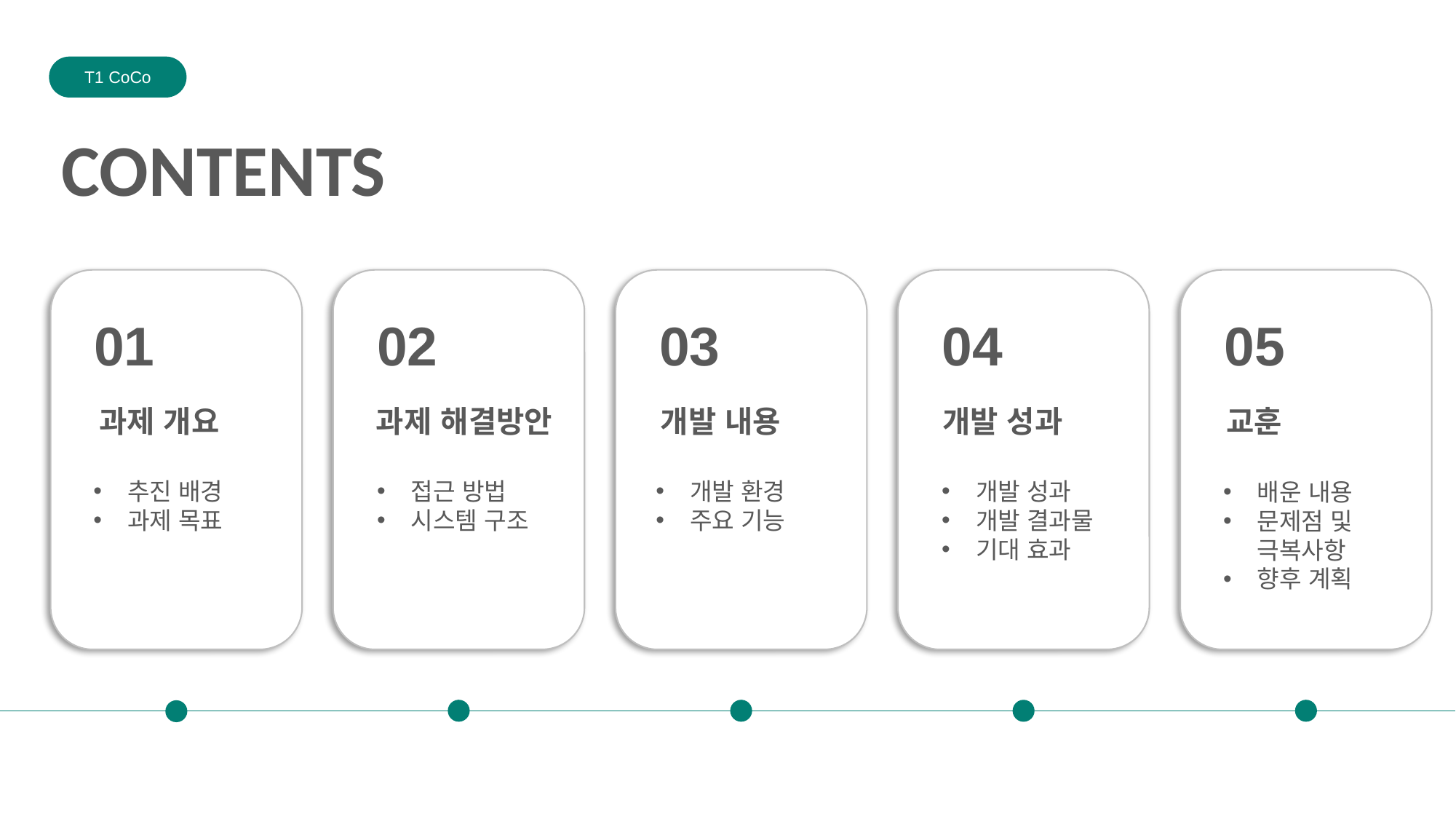

T1 CoCo
CONTENTS

01
05
04
02
03
과제 개요
과제 해결방안
개발 내용
개발 성과
교훈
개발 성과
개발 결과물
기대 효과
접근 방법
시스템 구조
개발 환경
주요 기능
추진 배경
과제 목표
배운 내용
문제점 및 극복사항
향후 계획